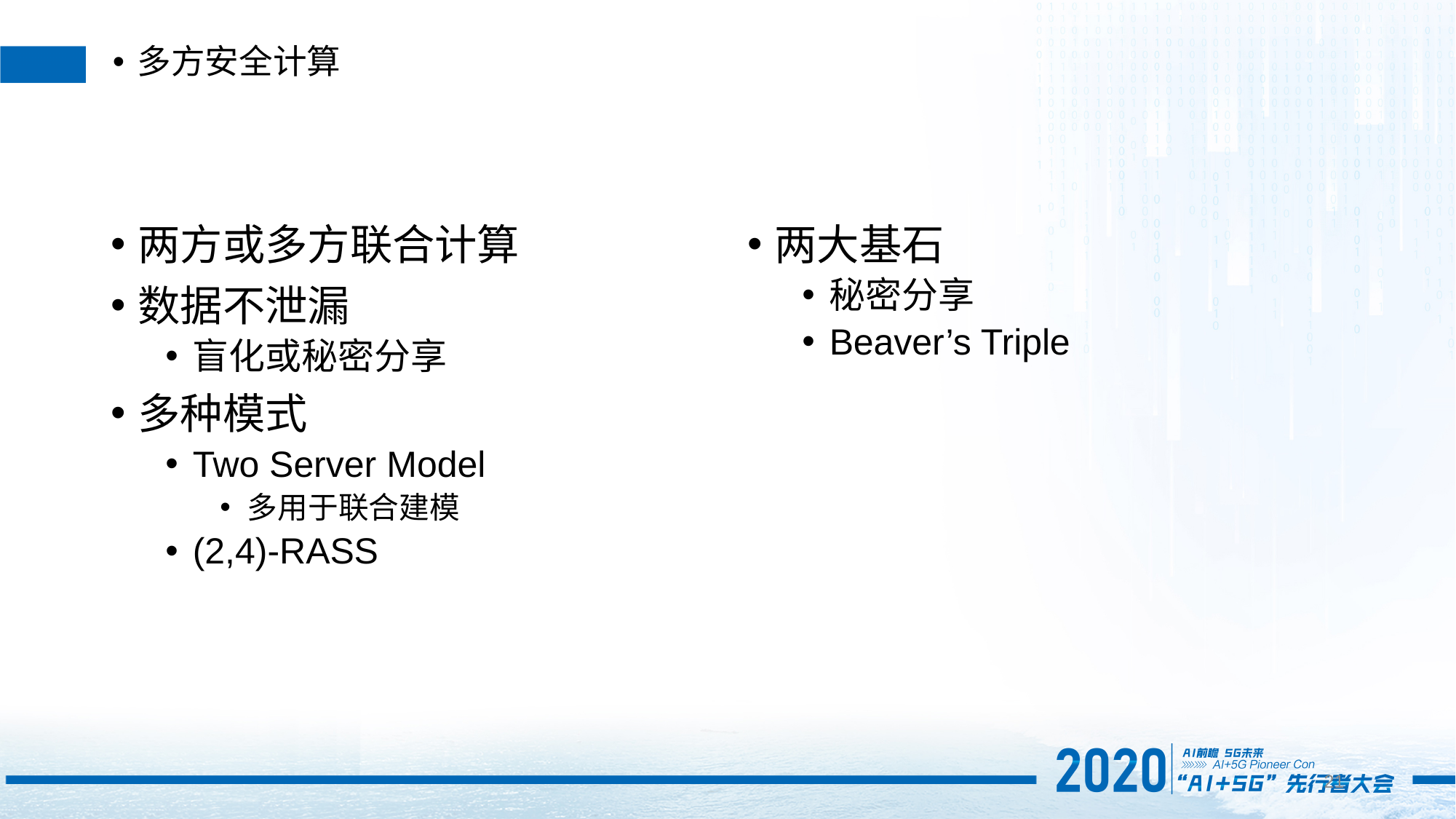

多方安全计算

两方或多方联合计算
数据不泄漏
盲化或秘密分享
多种模式
Two Server Model
多用于联合建模
(2,4)-RASS
两大基石
秘密分享
Beaver’s Triple
21